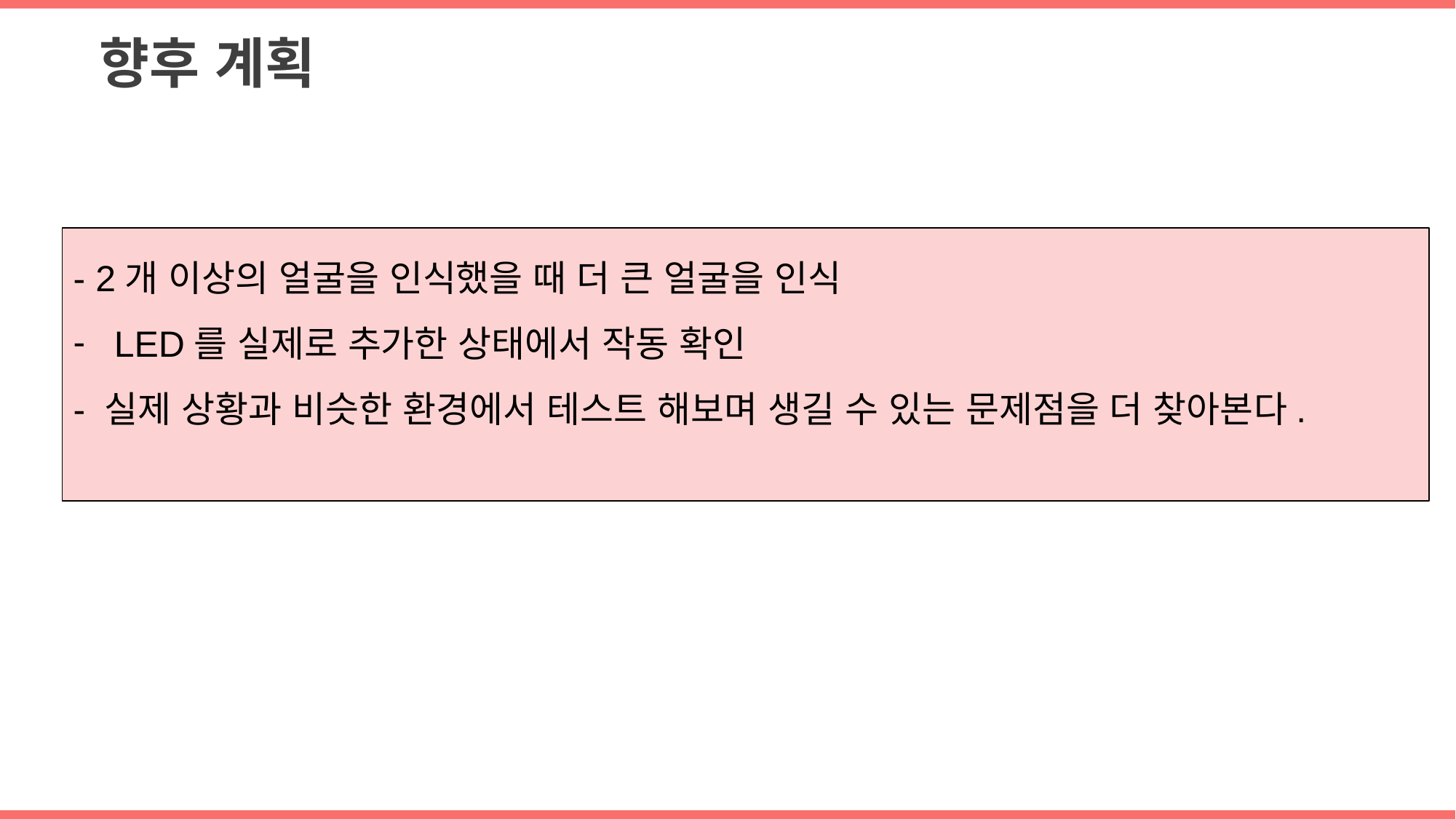

향후 계획

- 2개 이상의 얼굴을 인식했을 때 더 큰 얼굴을 인식
LED를 실제로 추가한 상태에서 작동 확인
- 실제 상황과 비슷한 환경에서 테스트 해보며 생길 수 있는 문제점을 더 찾아본다.